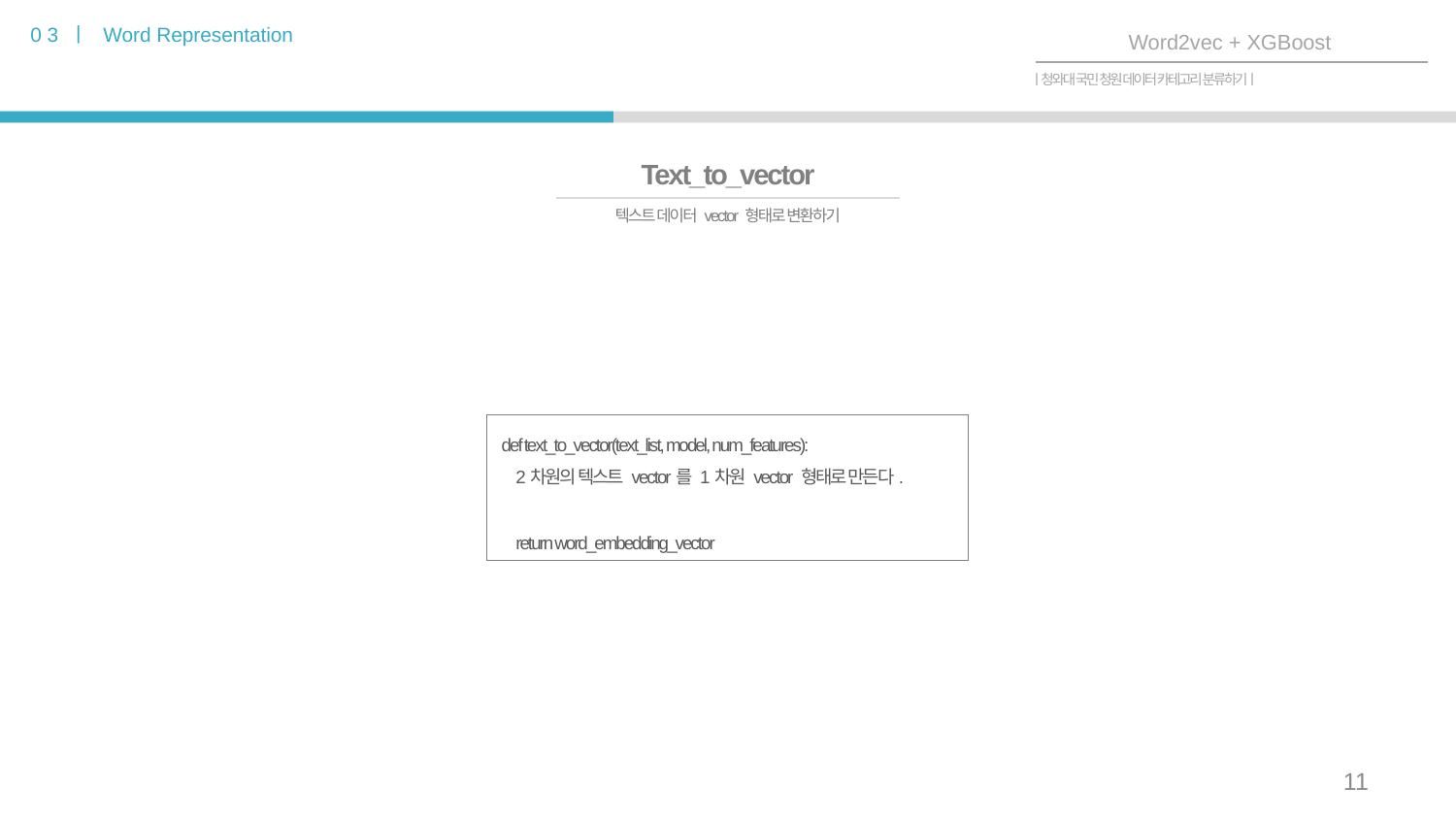

0 3 ㅣ  Word Representation
Word2vec + XGBoost
ㅣ청와대 국민 청원 데이터 카테고리 분류하기ㅣ

Text_to_vector
텍스트 데이터 vector 형태로 변환하기
def text_to_vector(text_list, model, num_features):
    2차원의 텍스트 vector를 1차원 vector 형태로 만든다.
    return word_embedding_vector
11